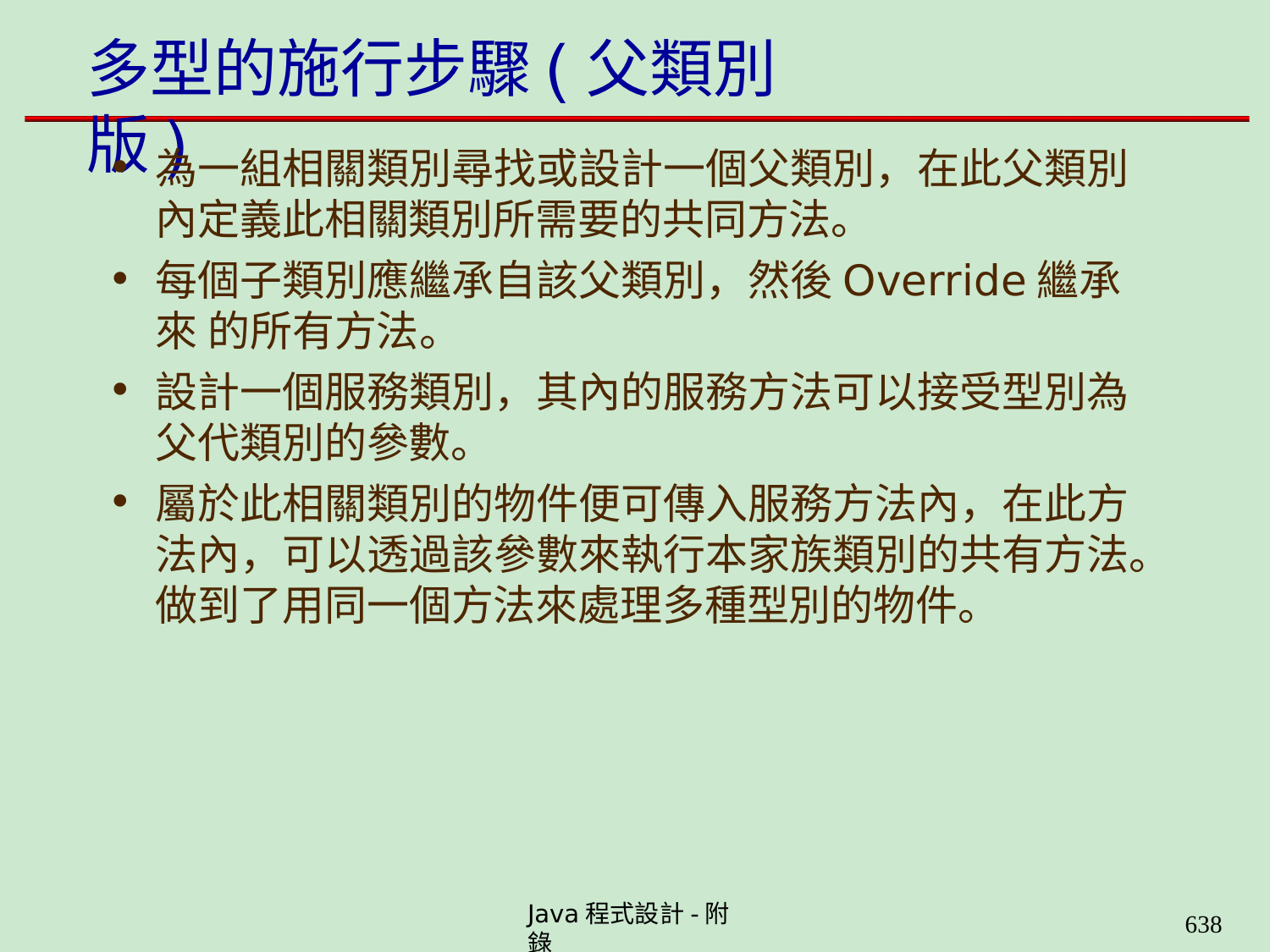

# 多型的施行步驟(父類別版)
為一組相關類別尋找或設計一個父類別，在此父類別 內定義此相關類別所需要的共同方法。
每個子類別應繼承自該父類別，然後Override繼承來 的所有方法。
設計一個服務類別，其內的服務方法可以接受型別為 父代類別的參數。
屬於此相關類別的物件便可傳入服務方法內，在此方 法內，可以透過該參數來執行本家族類別的共有方法。 做到了用同一個方法來處理多種型別的物件。
Java程式設計-附錄
638